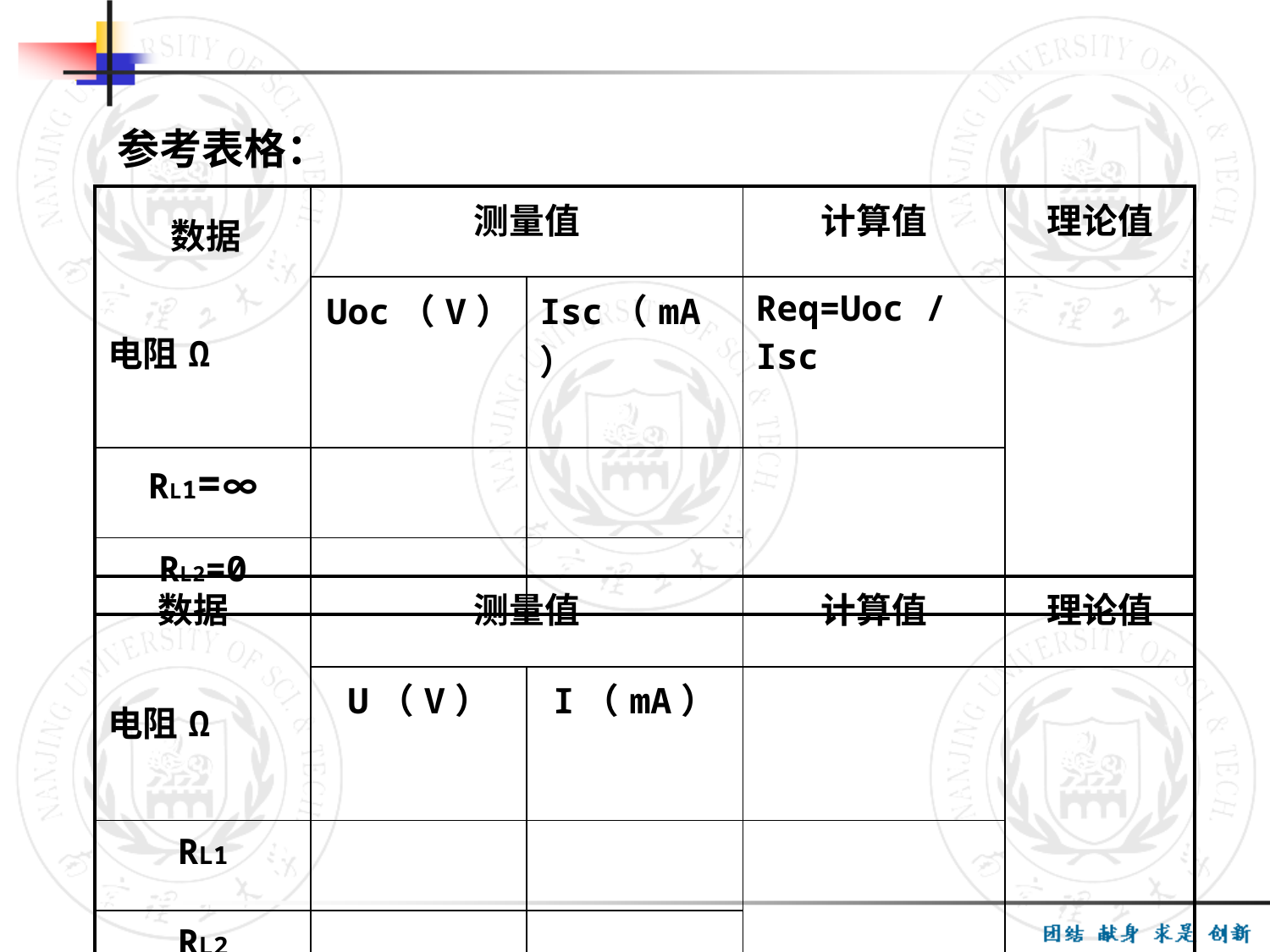

参考表格：
| 数据 电阻Ω | 测量值 |  | 计算值 | 理论值 |
| --- | --- | --- | --- | --- |
|  | Uoc（V） | Isc（mA） | Req=Uoc / Isc |  |
| RL1=∞ |  |  |  |  |
| RL2=0 |  |  |  |  |
| 数据 电阻Ω | 测量值 |  | 计算值 | 理论值 |
| --- | --- | --- | --- | --- |
|  | U（V） | I（mA） |  |  |
| RL1 |  |  |  |  |
| RL2 |  |  |  |  |